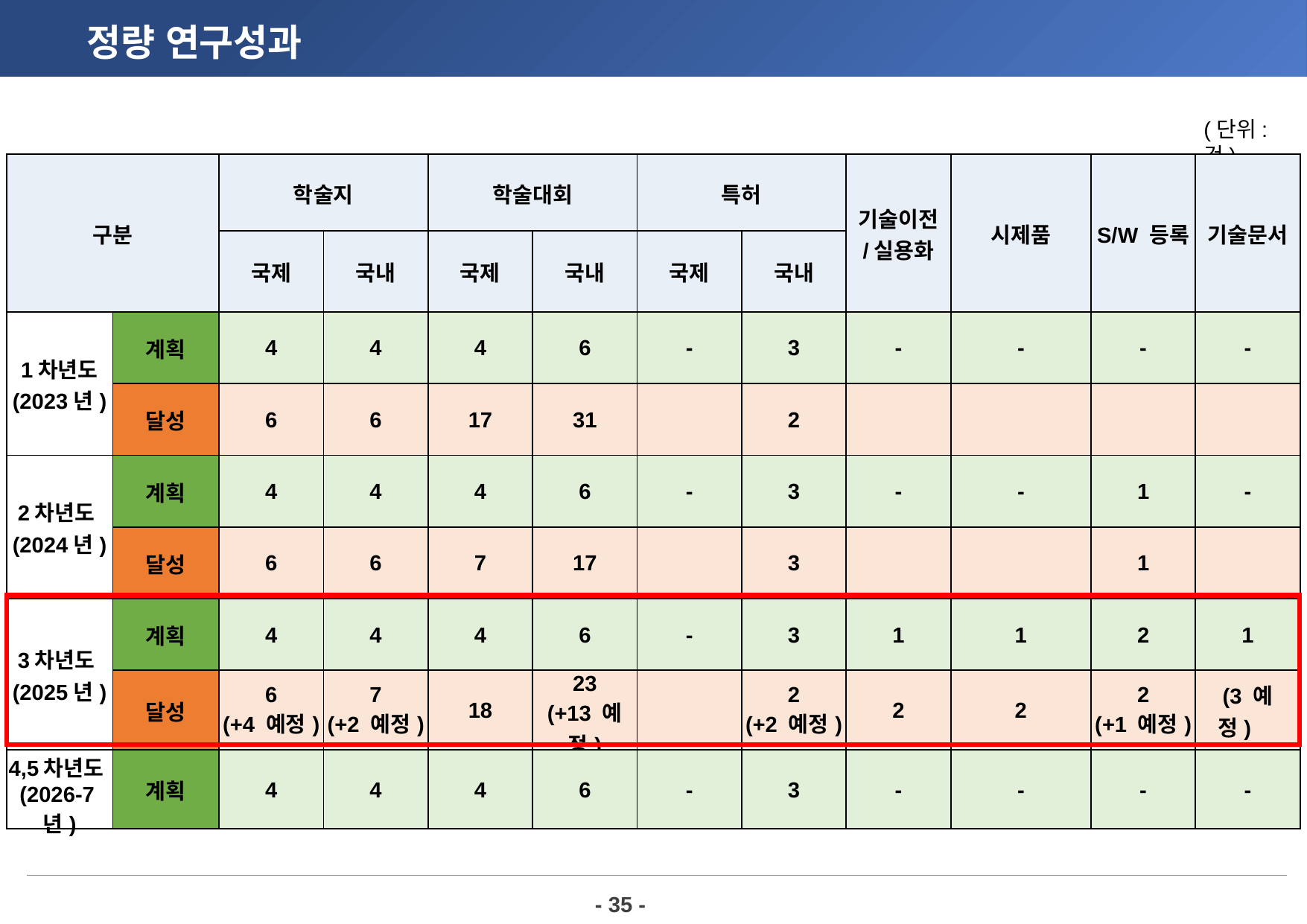

정량 연구성과
(단위: 건)
| 구분 |  | 학술지 |  | 학술대회 |  | 특허 |  | 기술이전 /실용화 | 시제품 | S/W 등록 | 기술문서 |
| --- | --- | --- | --- | --- | --- | --- | --- | --- | --- | --- | --- |
|  |  | 국제 | 국내 | 국제 | 국내 | 국제 | 국내 |  |  |  |  |
| 1차년도 (2023년) | 계획 | 4 | 4 | 4 | 6 | - | 3 | - | - | - | - |
|  | 달성 | 6 | 6 | 17 | 31 |  | 2 |  |  |  |  |
| 2차년도(2024년) | 계획 | 4 | 4 | 4 | 6 | - | 3 | - | - | 1 | - |
|  | 달성 | 6 | 6 | 7 | 17 |  | 3 |  |  | 1 |  |
| 3차년도(2025년) | 계획 | 4 | 4 | 4 | 6 | - | 3 | 1 | 1 | 2 | 1 |
|  | 달성 | 6 (+4 예정) | 7 (+2 예정) | 18 | 23 (+13 예정) |  | 2 (+2 예정) | 2 | 2 | 2 (+1 예정) | (3 예정) |
| 4,5차년도(2026-7년) | 계획 | 4 | 4 | 4 | 6 | - | 3 | - | - | - | - |